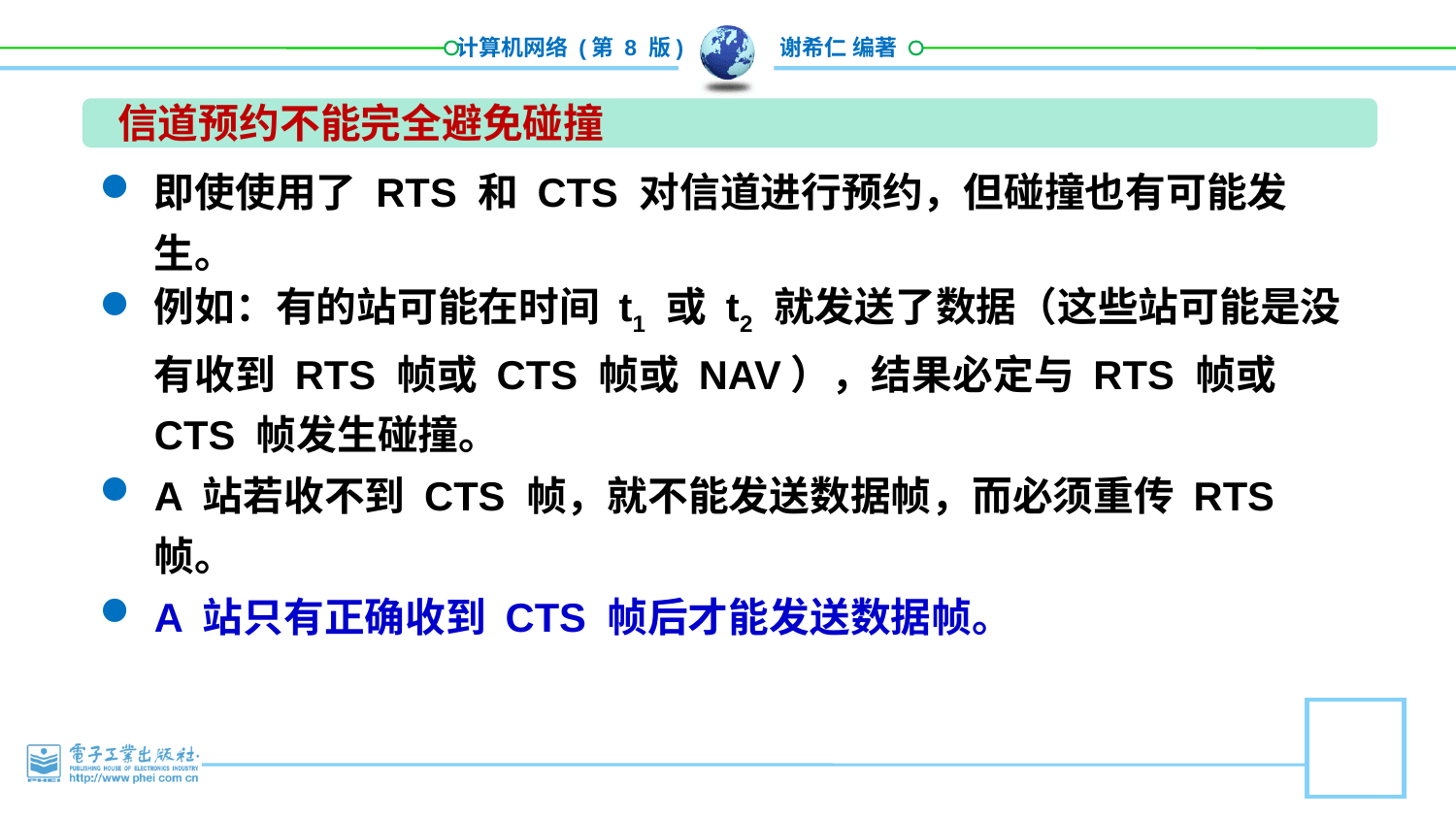

信道预约不能完全避免碰撞

即使使用了 RTS 和 CTS 对信道进行预约，但碰撞也有可能发生。
例如：有的站可能在时间 t1 或 t2 就发送了数据（这些站可能是没有收到 RTS 帧或 CTS 帧或 NAV），结果必定与 RTS 帧或 CTS 帧发生碰撞。
A 站若收不到 CTS 帧，就不能发送数据帧，而必须重传 RTS 帧。
A 站只有正确收到 CTS 帧后才能发送数据帧。